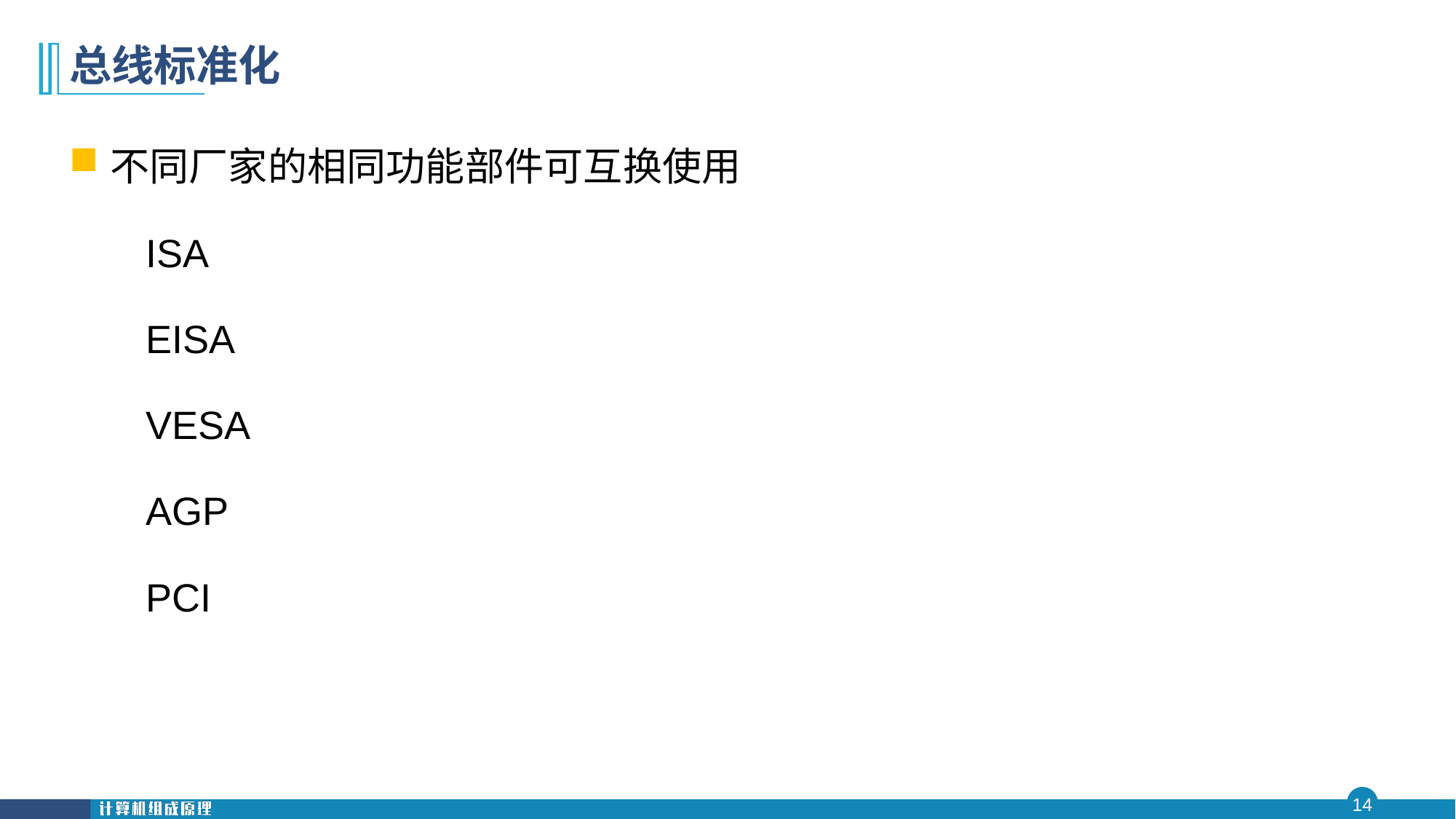

# 总线标准化
不同厂家的相同功能部件可互换使用
       ISA
       EISA
       VESA
       AGP
       PCI